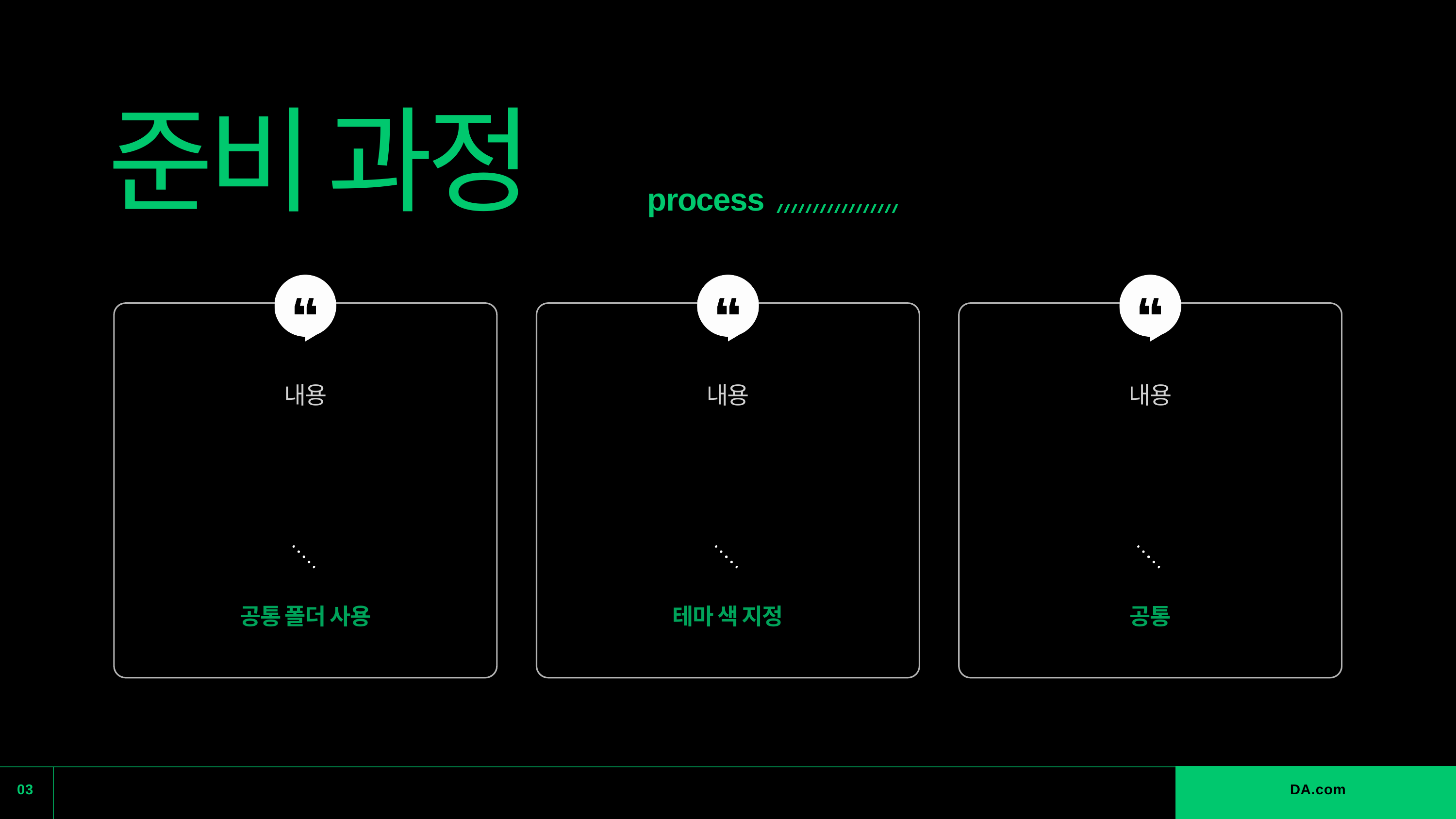

준비 과정
process

내용

내용

내용

공통 폴더 사용
테마 색 지정
공통

03
DA.com